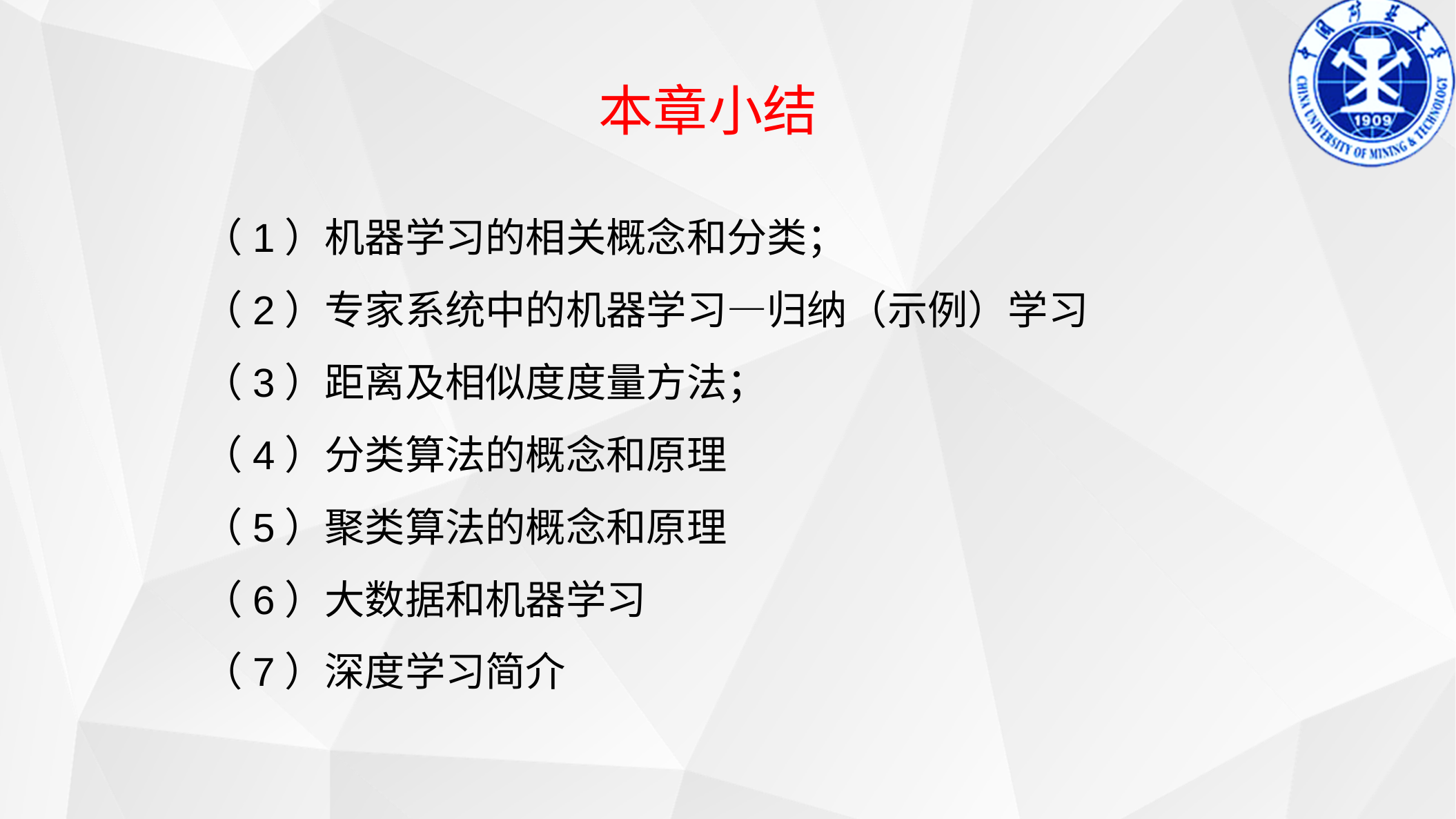

本章小结
（1）机器学习的相关概念和分类；
（2）专家系统中的机器学习—归纳（示例）学习
（3）距离及相似度度量方法；
（4）分类算法的概念和原理
（5）聚类算法的概念和原理
（6）大数据和机器学习
（7）深度学习简介